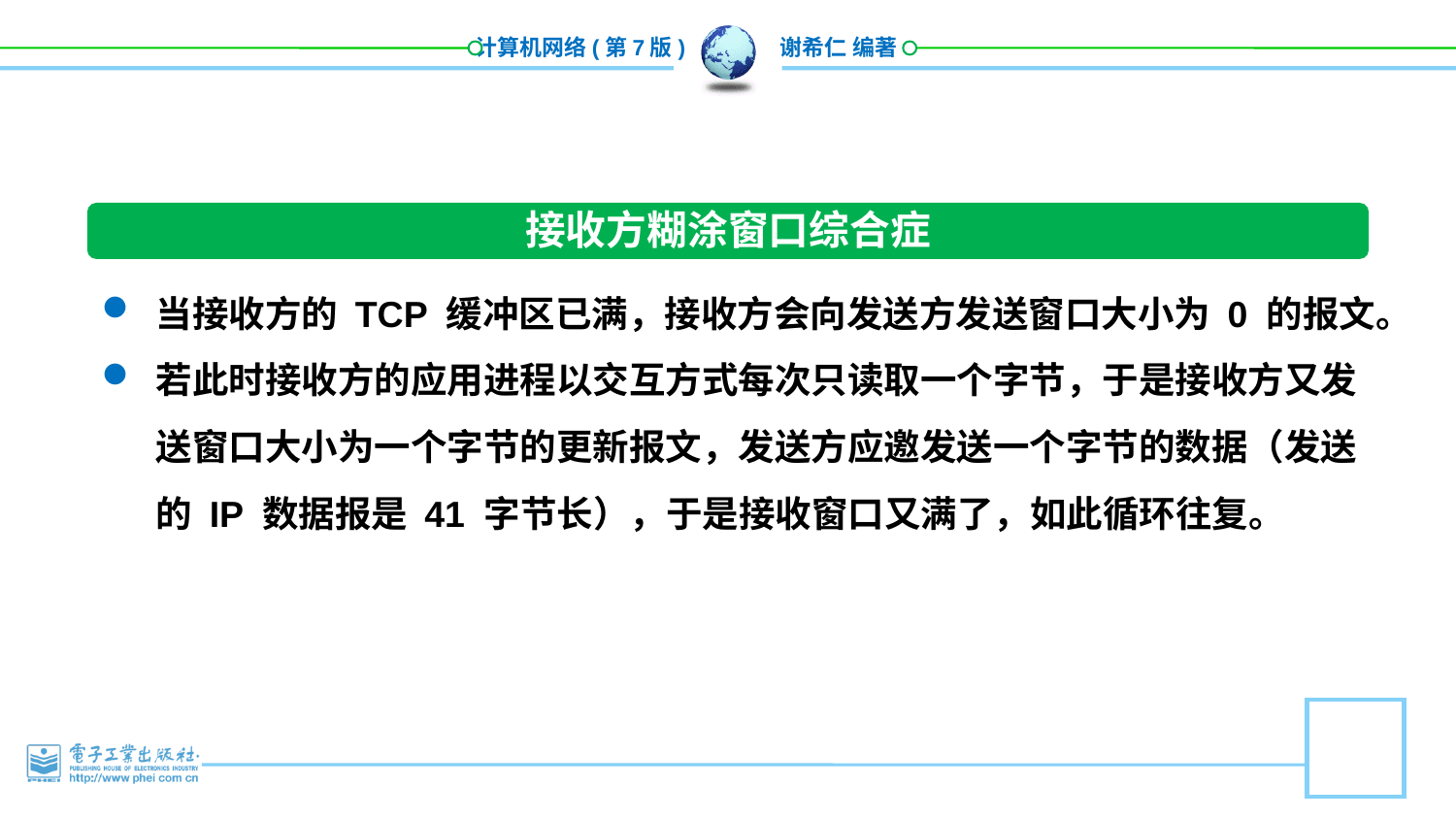

接收方糊涂窗口综合症

当接收方的 TCP 缓冲区已满，接收方会向发送方发送窗口大小为 0 的报文。
若此时接收方的应用进程以交互方式每次只读取一个字节，于是接收方又发送窗口大小为一个字节的更新报文，发送方应邀发送一个字节的数据（发送的 IP 数据报是 41 字节长），于是接收窗口又满了，如此循环往复。